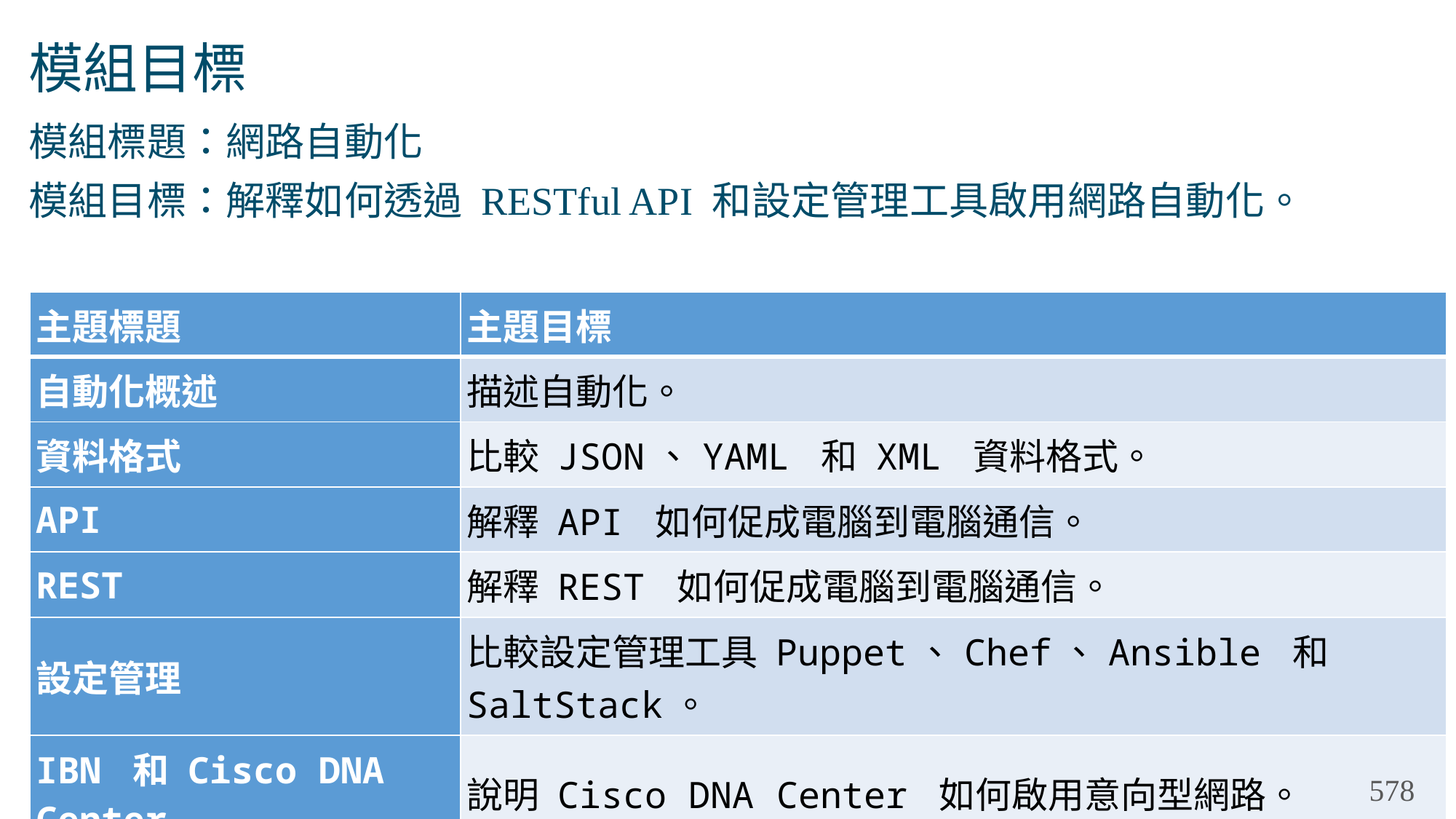

# 模組目標
模組標題：網路自動化
模組目標：解釋如何透過 RESTful API 和設定管理工具啟用網路自動化。
| 主題標題 | 主題目標 |
| --- | --- |
| 自動化概述 | 描述自動化。 |
| 資料格式 | 比較 JSON、YAML 和 XML 資料格式。 |
| API | 解釋 API 如何促成電腦到電腦通信。 |
| REST | 解釋 REST 如何促成電腦到電腦通信。 |
| 設定管理 | 比較設定管理工具 Puppet、Chef、Ansible 和 SaltStack。 |
| IBN 和 Cisco DNA Center | 說明 Cisco DNA Center 如何啟用意向型網路。 |
578